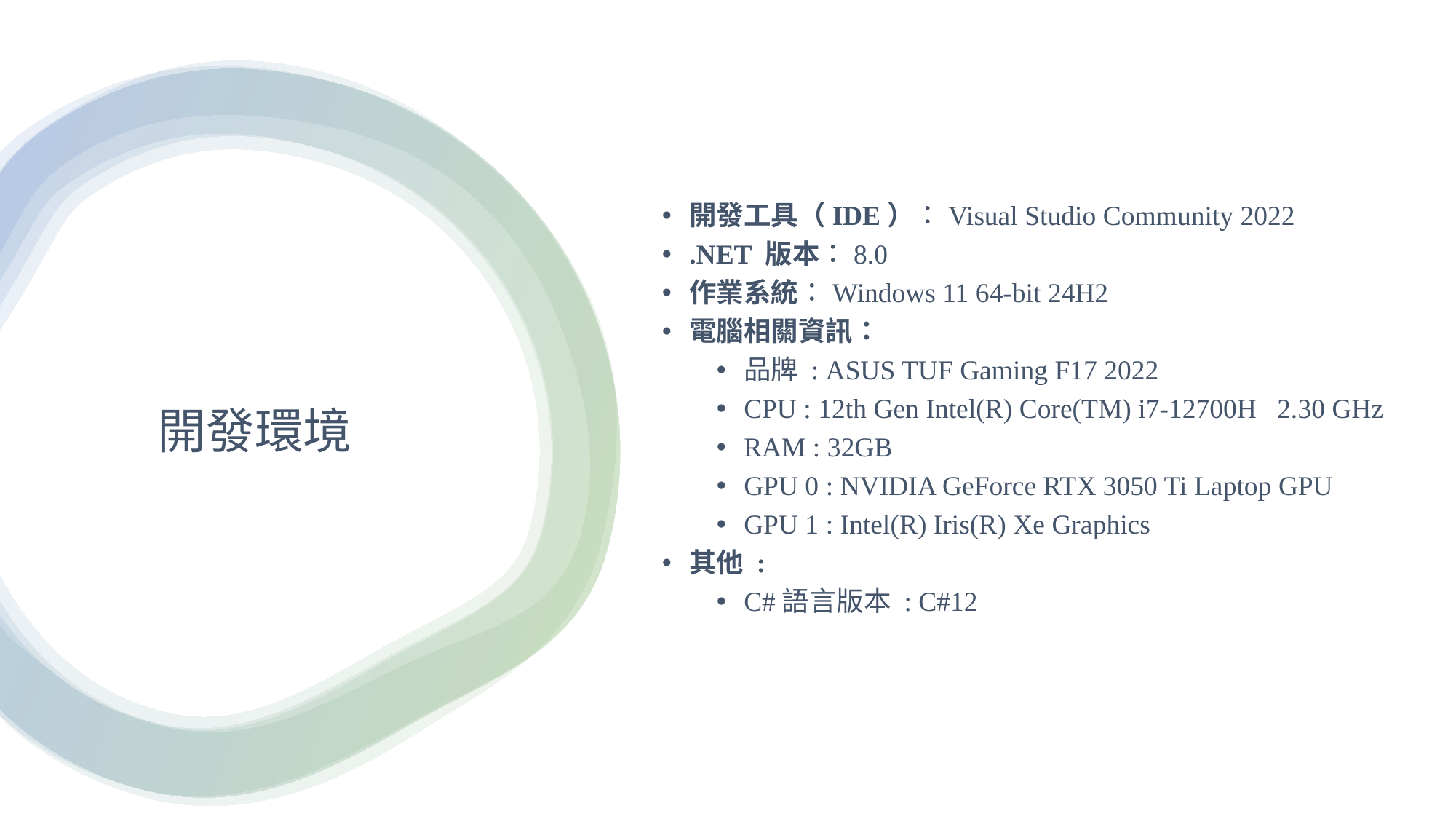

開發工具（IDE）：Visual Studio Community 2022
.NET 版本：8.0
作業系統：Windows 11 64-bit 24H2
電腦相關資訊：
品牌 : ASUS TUF Gaming F17 2022
CPU : 12th Gen Intel(R) Core(TM) i7-12700H   2.30 GHz
RAM : 32GB
GPU 0 : NVIDIA GeForce RTX 3050 Ti Laptop GPU
GPU 1 : Intel(R) Iris(R) Xe Graphics
其他 :
C#語言版本 : C#12
# 開發環境